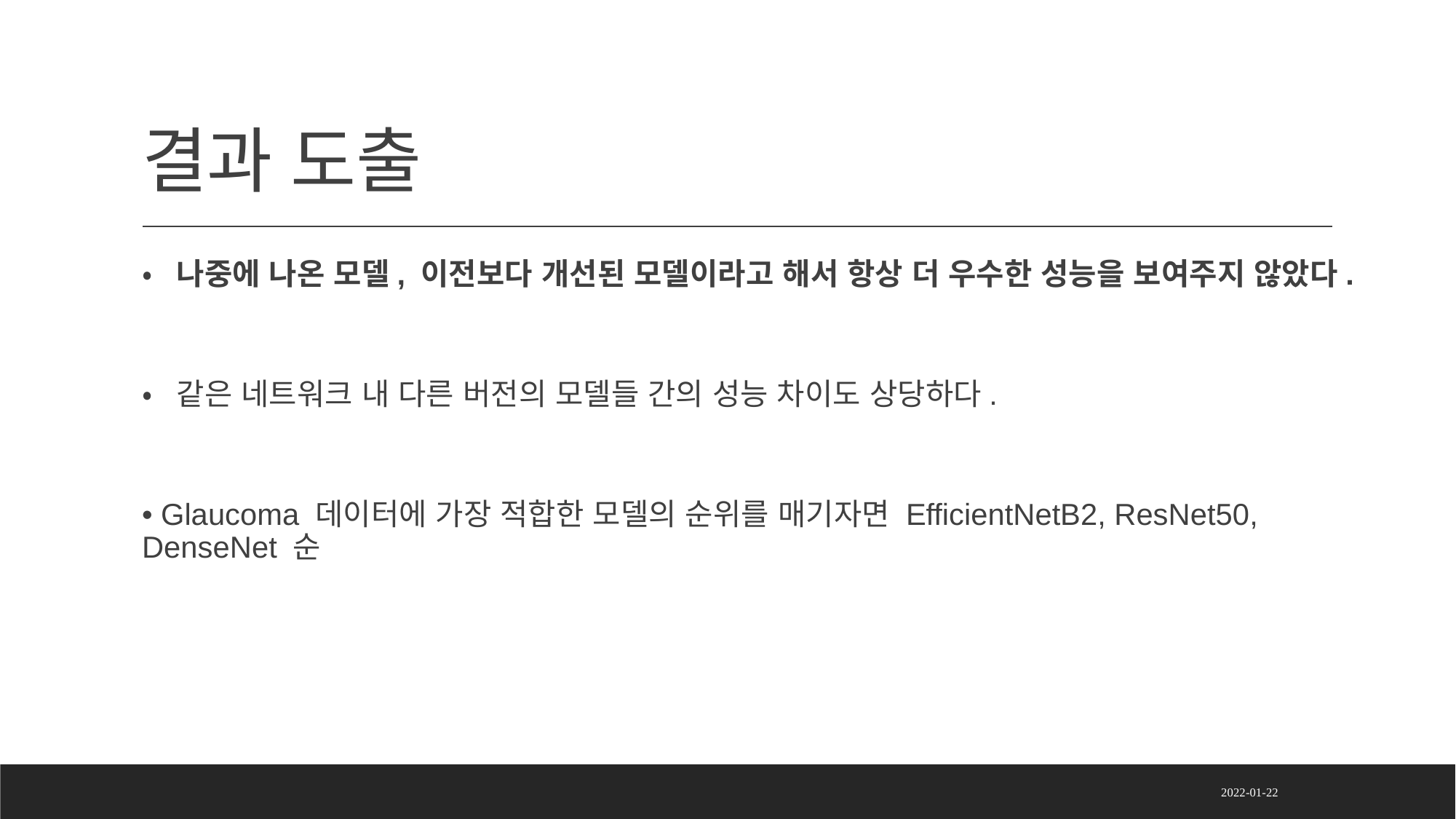

# 결과 도출
•  나중에 나온 모델, 이전보다 개선된 모델이라고 해서 항상 더 우수한 성능을 보여주지 않았다.

•  같은 네트워크 내 다른 버전의 모델들 간의 성능 차이도 상당하다.

• Glaucoma 데이터에 가장 적합한 모델의 순위를 매기자면 EfficientNetB2, ResNet50, DenseNet 순

2022-01-22